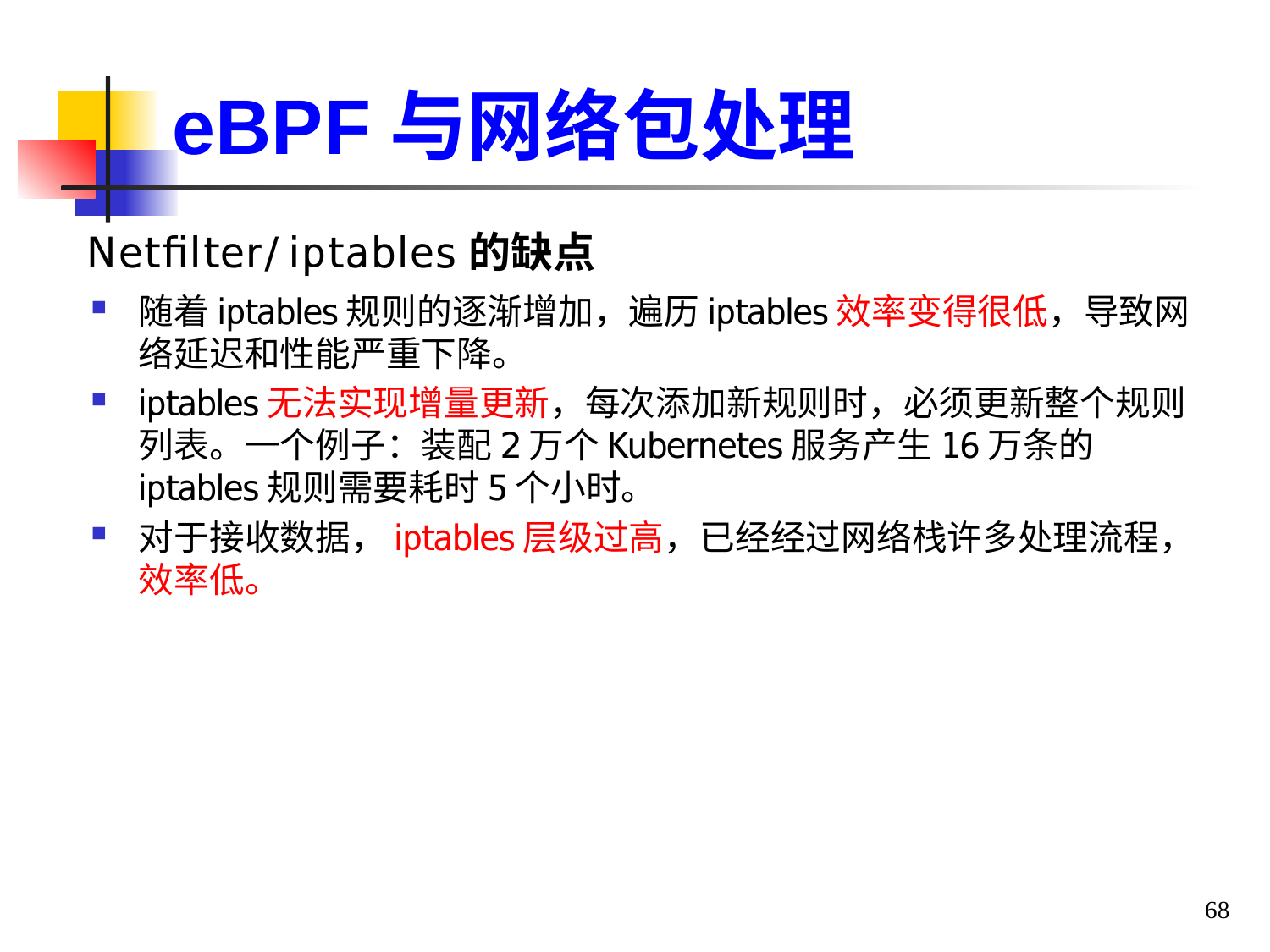

eBPF与网络包处理
Netfilter/iptables的缺点
随着iptables规则的逐渐增加，遍历iptables效率变得很低，导致网络延迟和性能严重下降。
iptables无法实现增量更新，每次添加新规则时，必须更新整个规则列表。一个例子：装配2万个Kubernetes服务产生16万条的iptables规则需要耗时5个小时。
对于接收数据，iptables层级过高，已经经过网络栈许多处理流程，效率低。
68